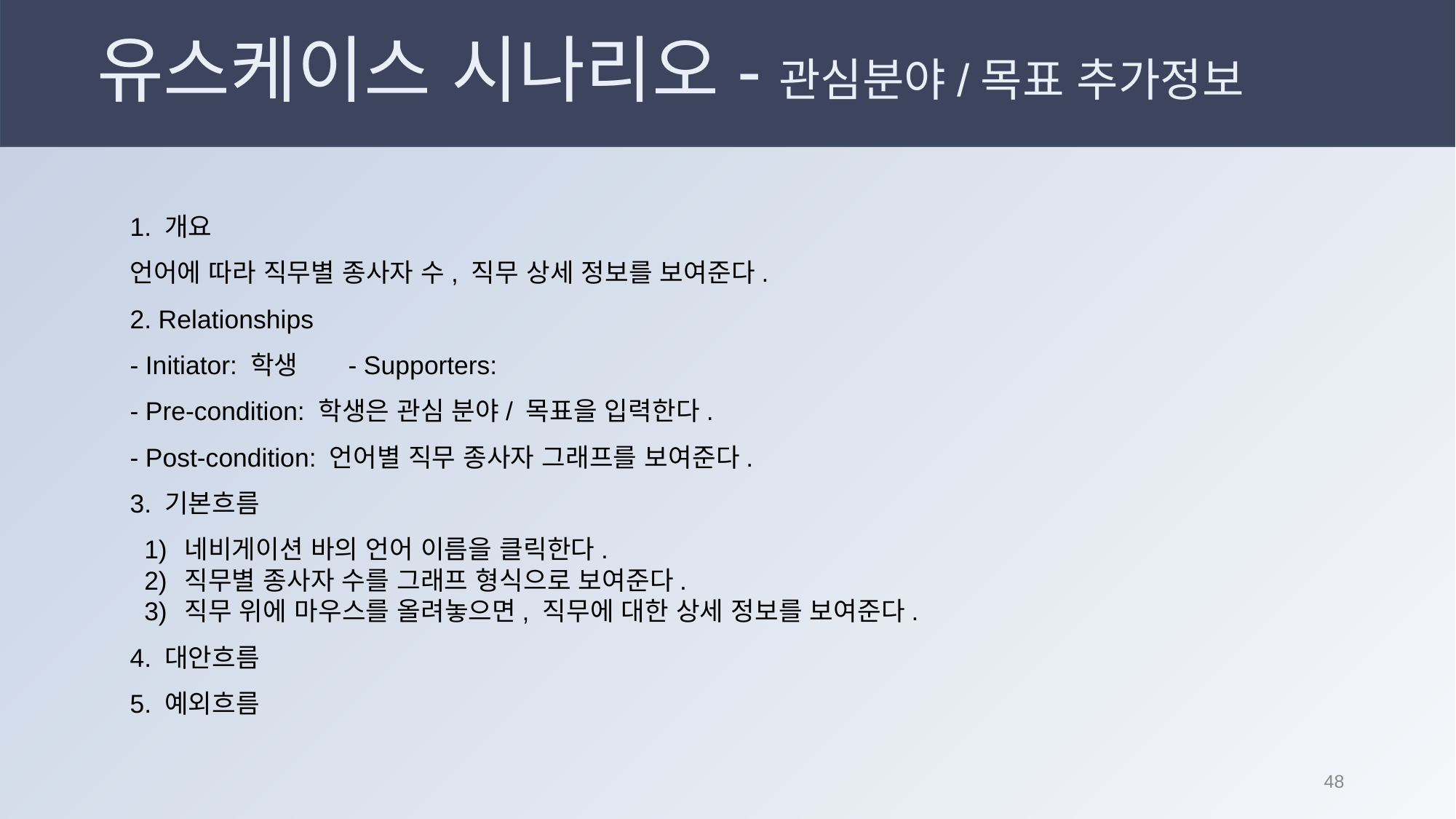

# 유스케이스 시나리오-관심분야/목표 추가정보

1. 개요
언어에 따라 직무별 종사자 수, 직무 상세 정보를 보여준다.
2. Relationships
- Initiator: 학생	- Supporters:
- Pre-condition: 학생은 관심 분야/ 목표을 입력한다.
- Post-condition: 언어별 직무 종사자 그래프를 보여준다.
3. 기본흐름
네비게이션 바의 언어 이름을 클릭한다.
직무별 종사자 수를 그래프 형식으로 보여준다.
직무 위에 마우스를 올려놓으면, 직무에 대한 상세 정보를 보여준다.
4. 대안흐름
5. 예외흐름

48